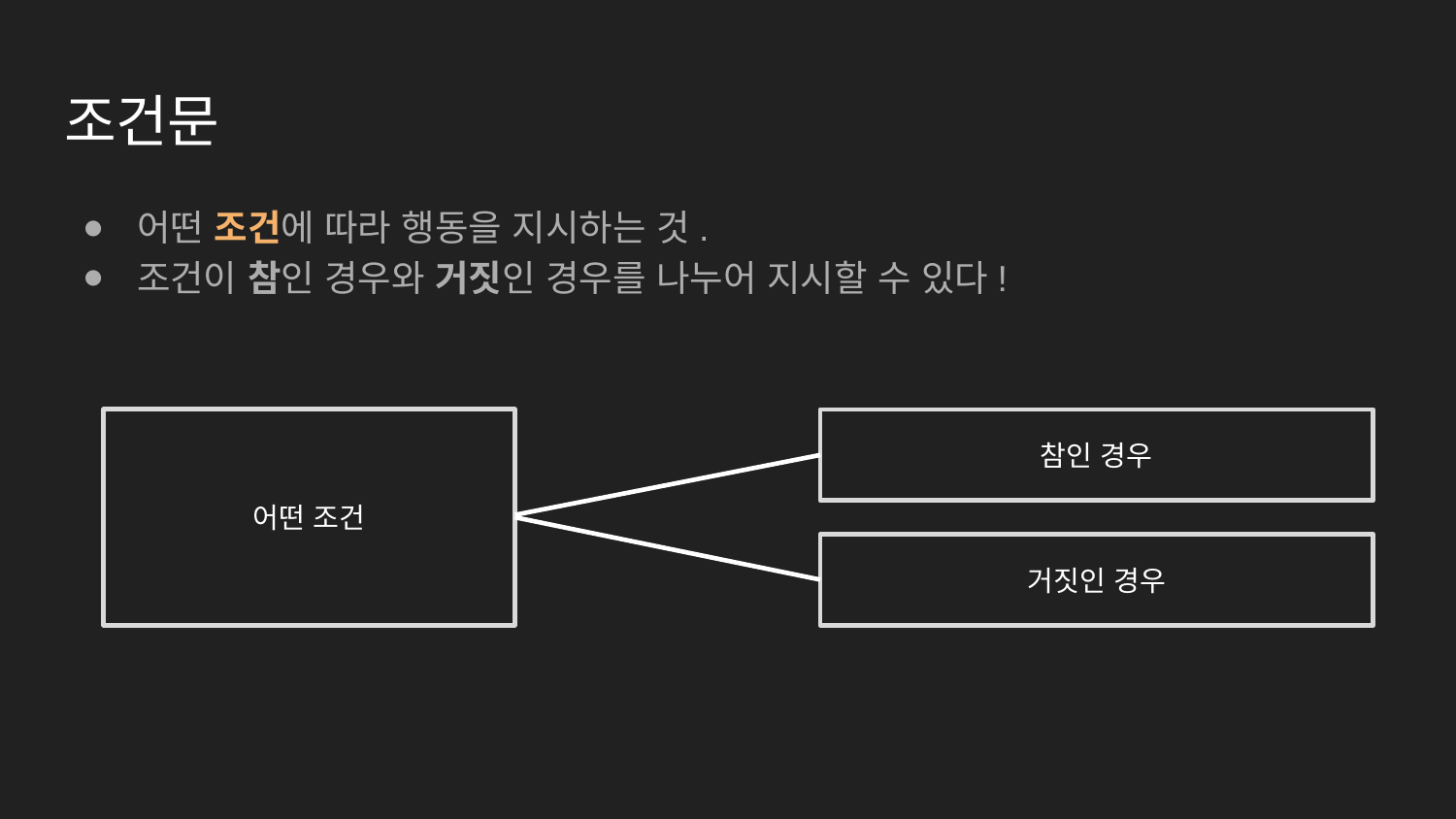

# 조건문
어떤 조건에 따라 행동을 지시하는 것.
조건이 참인 경우와 거짓인 경우를 나누어 지시할 수 있다!
어떤 조건
참인 경우
거짓인 경우